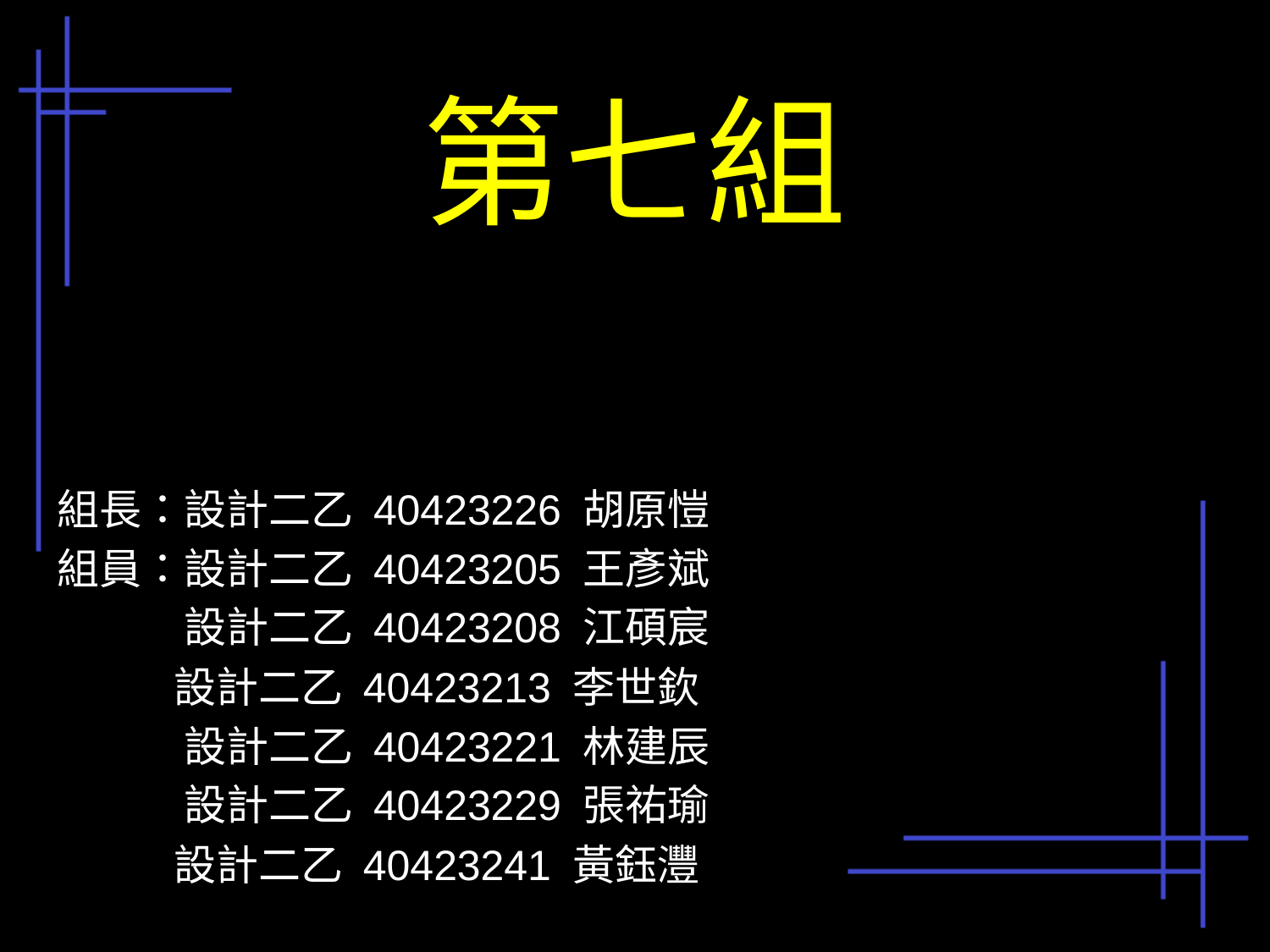

# 第七組
 組長：設計二乙 40423226 胡原愷
 組員：設計二乙 40423205 王彥斌
 　　　設計二乙 40423208 江碩宸
　 　　設計二乙 40423213 李世欽
 　　　設計二乙 40423221 林建辰
 　　　設計二乙 40423229 張祐瑜
　 　　設計二乙 40423241 黃鈺灃